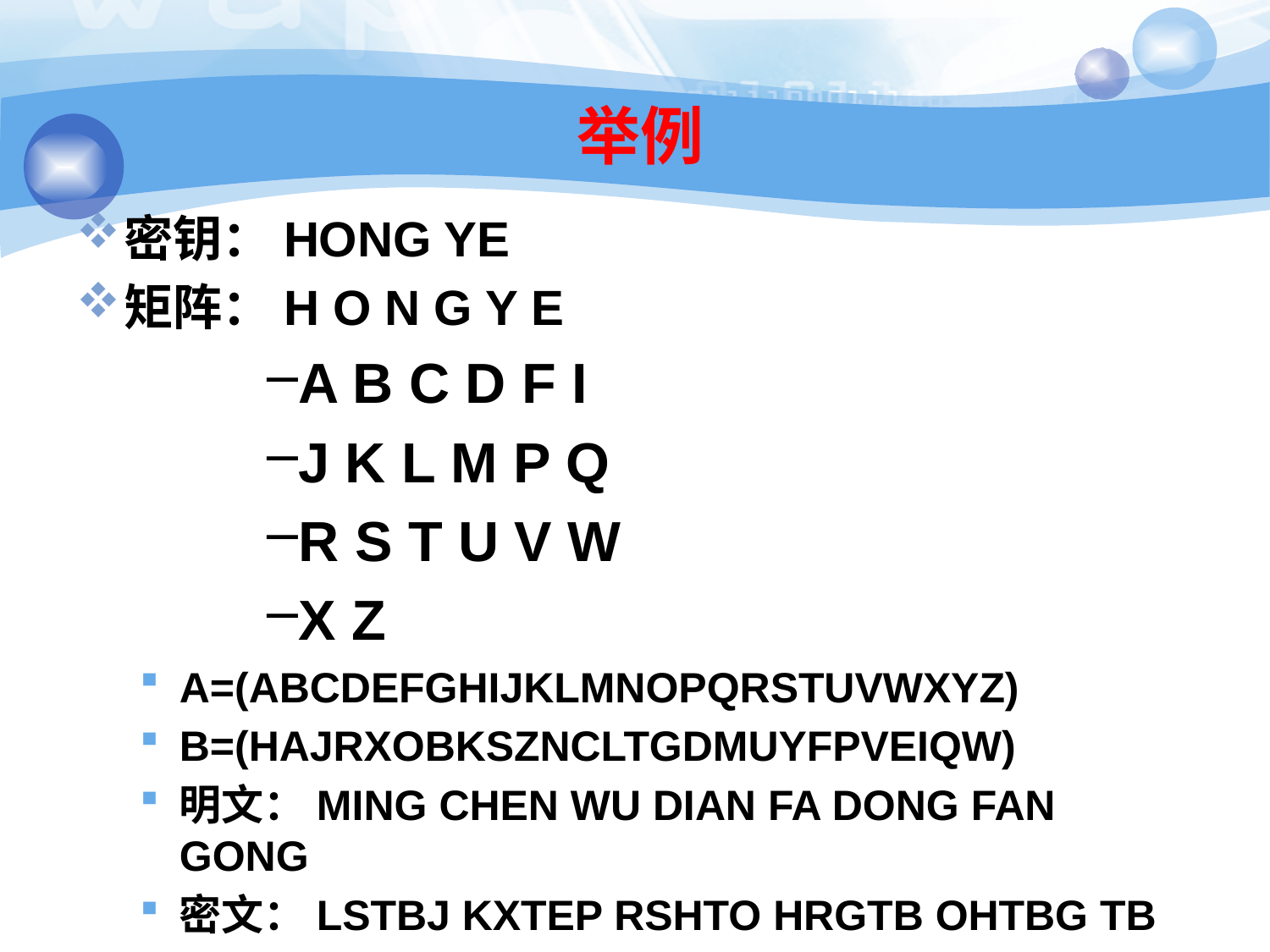

# 举例
密钥：HONG YE
矩阵：H O N G Y E
A B C D F I
J K L M P Q
R S T U V W
X Z
A=(ABCDEFGHIJKLMNOPQRSTUVWXYZ)
B=(HAJRXOBKSZNCLTGDMUYFPVEIQW)
明文：MING CHEN WU DIAN FA DONG FAN GONG
密文：LSTBJ KXTEP RSHTO HRGTB OHTBG TB